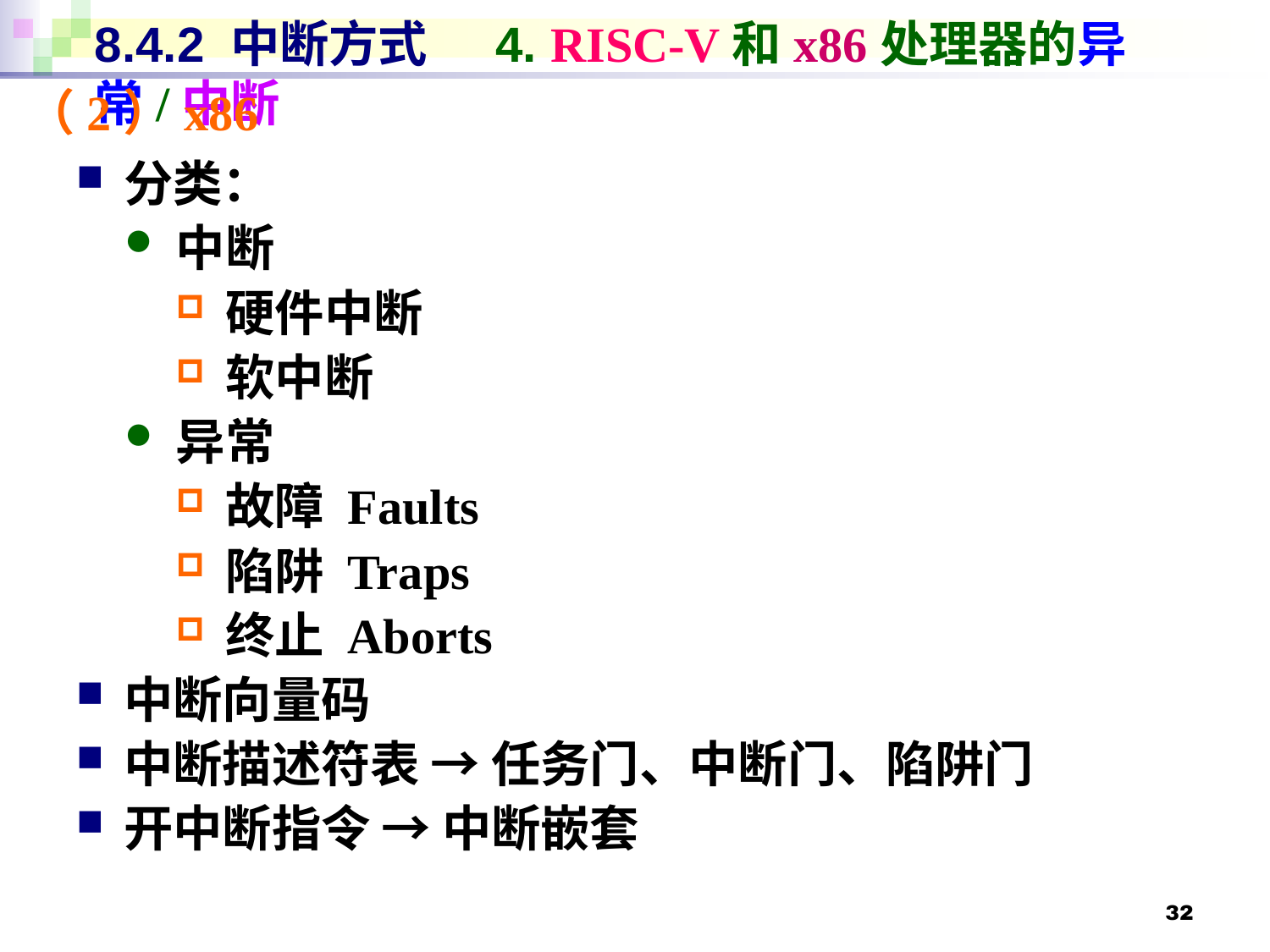

# 8.4.2 中断方式     4. RISC-V和x86处理器的异常/中断
（2）x86
分类：
中断
硬件中断
软中断
异常
故障 Faults
陷阱 Traps
终止 Aborts
中断向量码
中断描述符表 → 任务门、中断门、陷阱门
开中断指令 → 中断嵌套
32